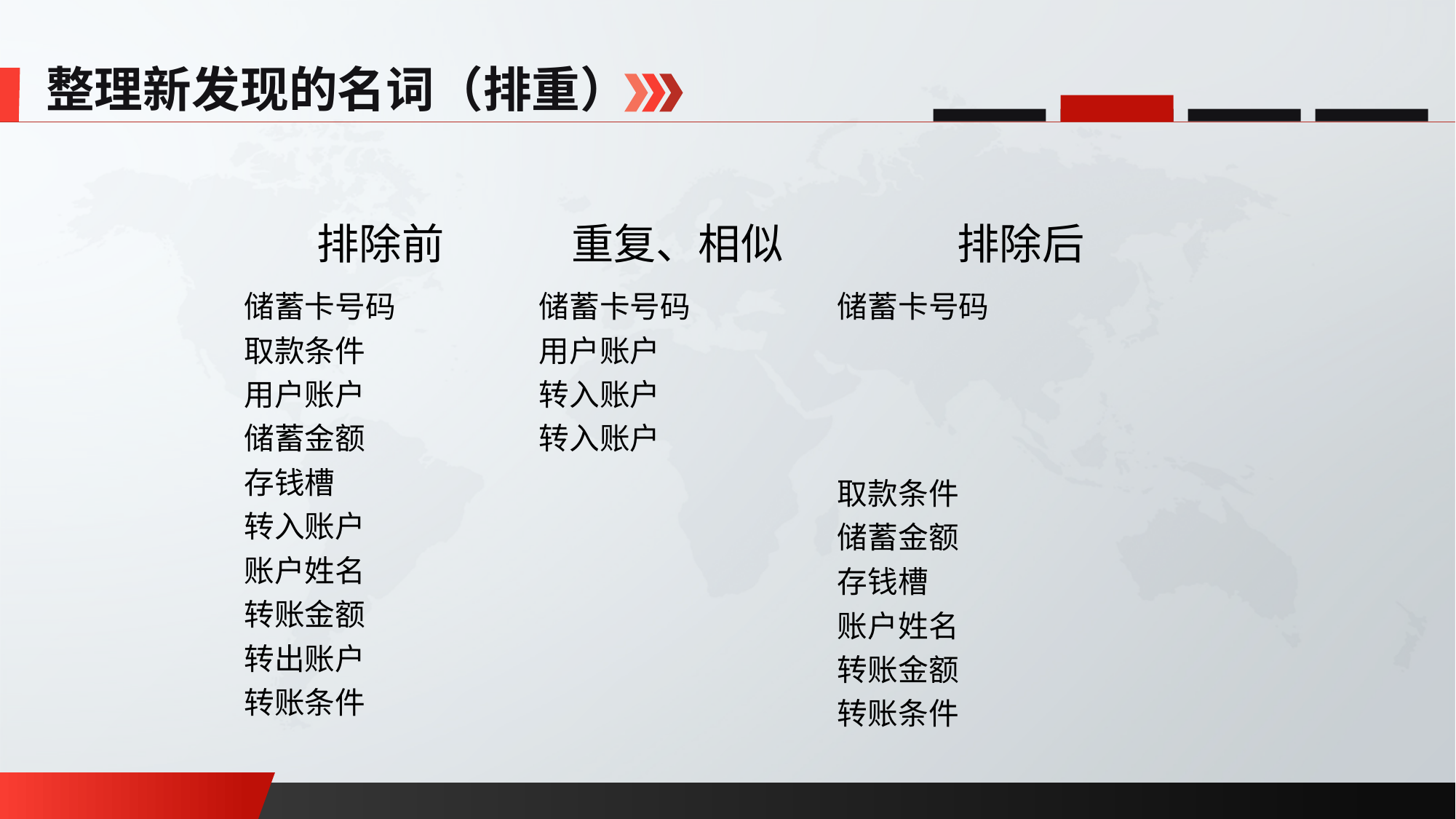

整理新发现的名词（排重）

| 排除前 | 重复、相似 | 排除后 |
| --- | --- | --- |
| 储蓄卡号码 取款条件 用户账户 储蓄金额 存钱槽 转入账户 账户姓名 转账金额 转出账户 转账条件 | 储蓄卡号码 用户账户 转入账户 转入账户 | 储蓄卡号码 |
|  |  | 取款条件 储蓄金额 存钱槽 账户姓名 转账金额 转账条件 |